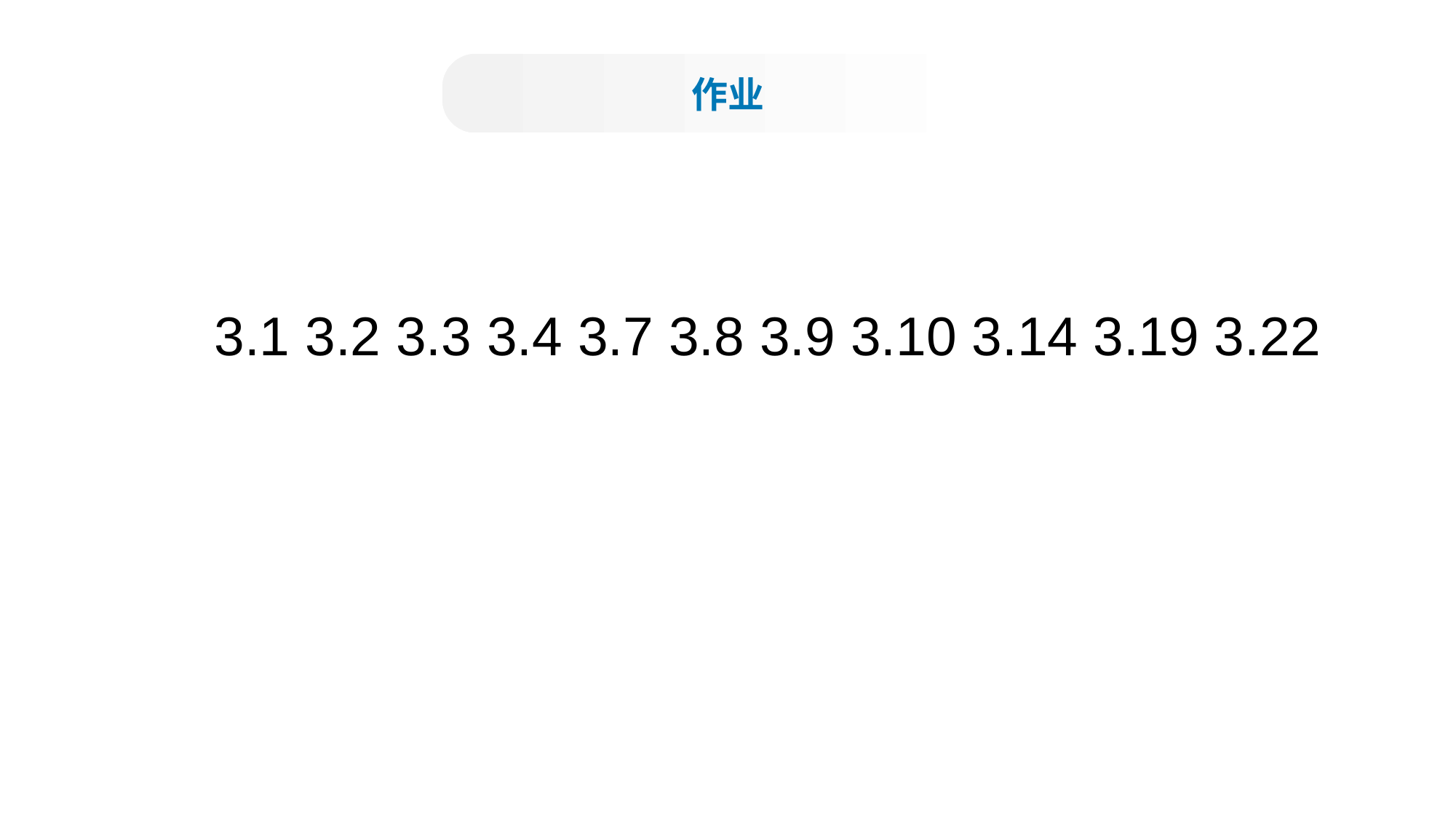

作业
3.1 3.2 3.3 3.4 3.7 3.8 3.9 3.10 3.14 3.19 3.22